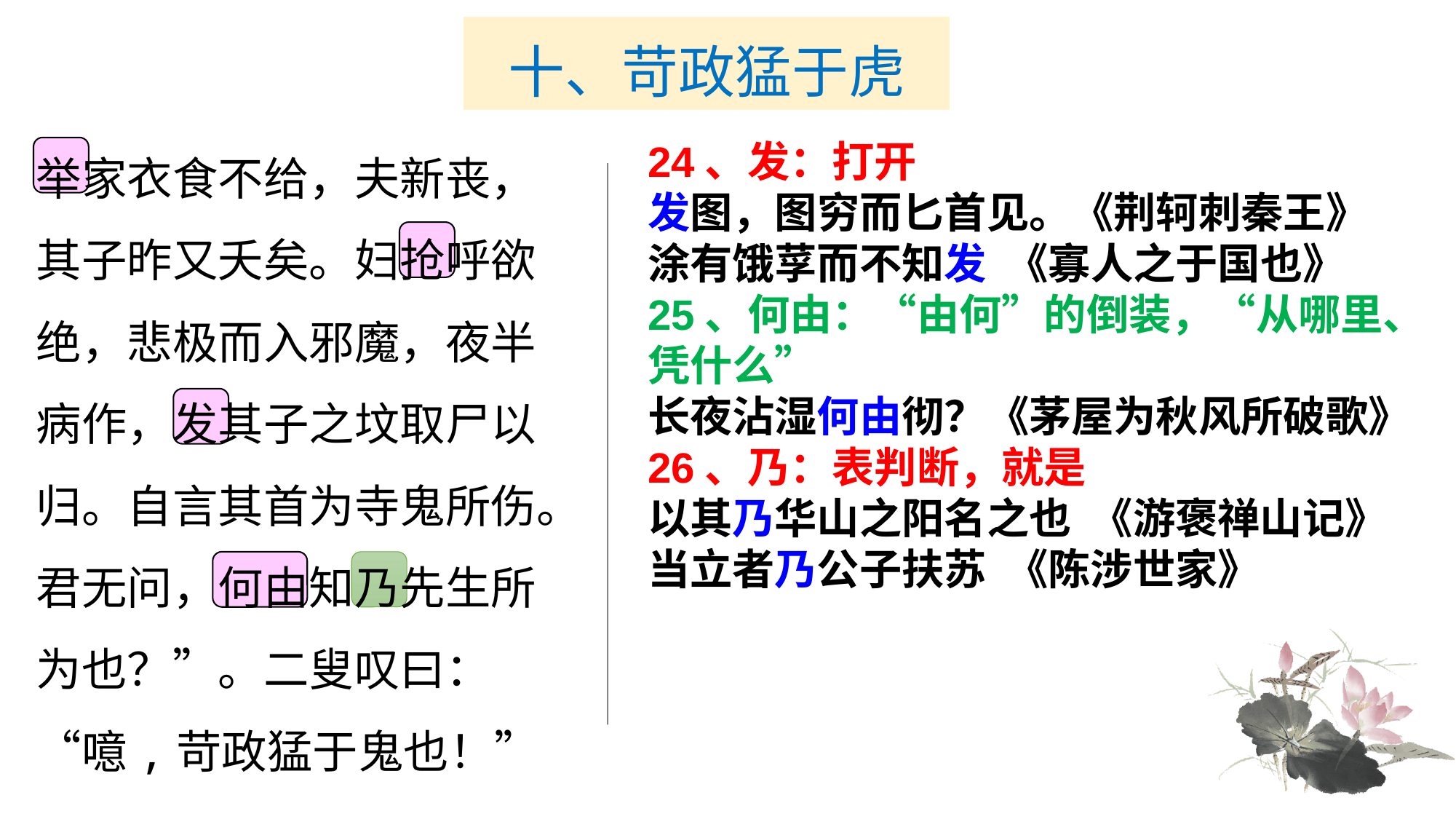

# 十、苛政猛于虎
举家衣食不给，夫新丧，其子昨又夭矣。妇抢呼欲绝，悲极而入邪魔，夜半病作，发其子之坟取尸以归。自言其首为寺鬼所伤。君无问，何由知乃先生所为也？”。二叟叹曰：“噫,苛政猛于鬼也！”

24、发：打开
发图，图穷而匕首见。《荆轲刺秦王》
涂有饿莩而不知发  《寡人之于国也》
25、何由：“由何”的倒装，“从哪里、凭什么”
长夜沾湿何由彻？《茅屋为秋风所破歌》
26、乃：表判断，就是
以其乃华山之阳名之也  《游褒禅山记》
当立者乃公子扶苏  《陈涉世家》